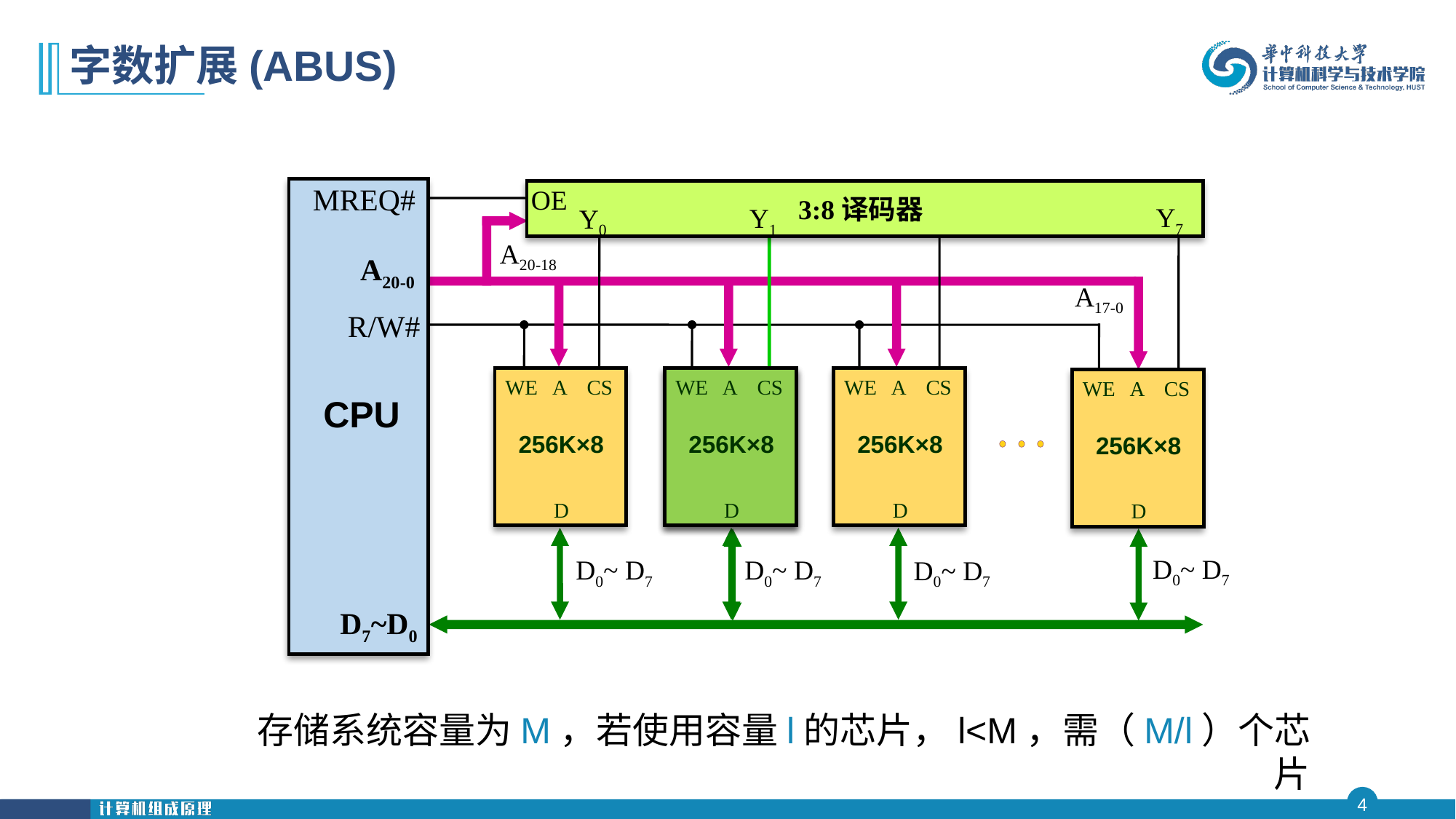

# 字数扩展(ABUS)

MREQ#
A20-0
R/W#
CPU
D7~D0

OE
3:8译码器
Y7
Y1
Y0

A20-18

A17-0

WE
A
CS

256K×8
D
WE
A
CS

256K×8
D
WE
A
CS

256K×8
D
WE
A
CS

256K×8
D
WE
A
CS

256K×8
D

D0~ D7
D0~ D7
D0~ D7
D0~ D7

存储系统容量为M，若使用容量l的芯片，l<M，需（M/l）个芯片